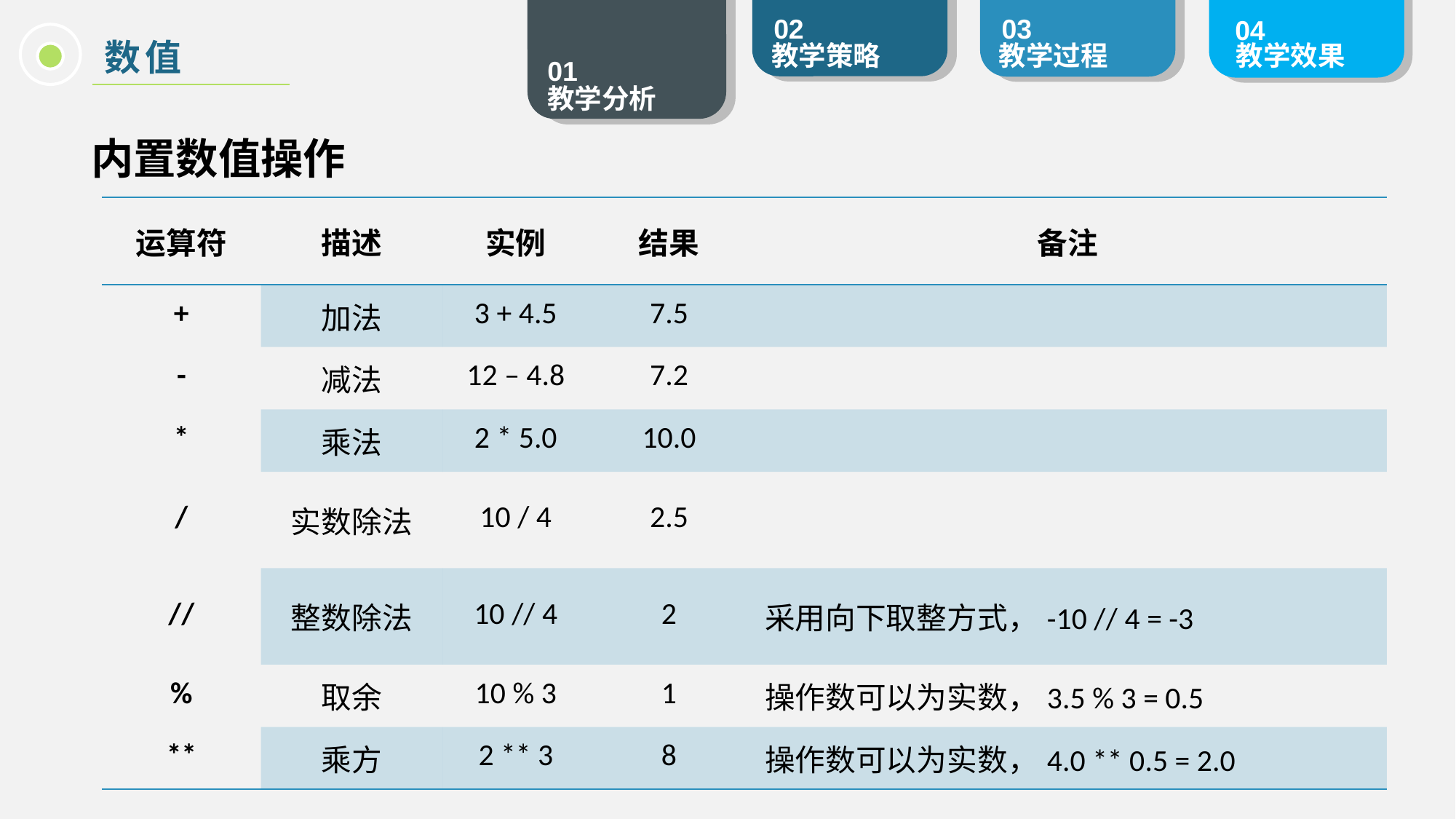

数值
内置数值操作
| 运算符 | 描述 | 实例 | 结果 | 备注 |
| --- | --- | --- | --- | --- |
| + | 加法 | 3 + 4.5 | 7.5 |  |
| - | 减法 | 12 – 4.8 | 7.2 |  |
| \* | 乘法 | 2 \* 5.0 | 10.0 |  |
| / | 实数除法 | 10 / 4 | 2.5 |  |
| // | 整数除法 | 10 // 4 | 2 | 采用向下取整方式，-10 // 4 = -3 |
| % | 取余 | 10 % 3 | 1 | 操作数可以为实数，3.5 % 3 = 0.5 |
| \*\* | 乘方 | 2 \*\* 3 | 8 | 操作数可以为实数，4.0 \*\* 0.5 = 2.0 |